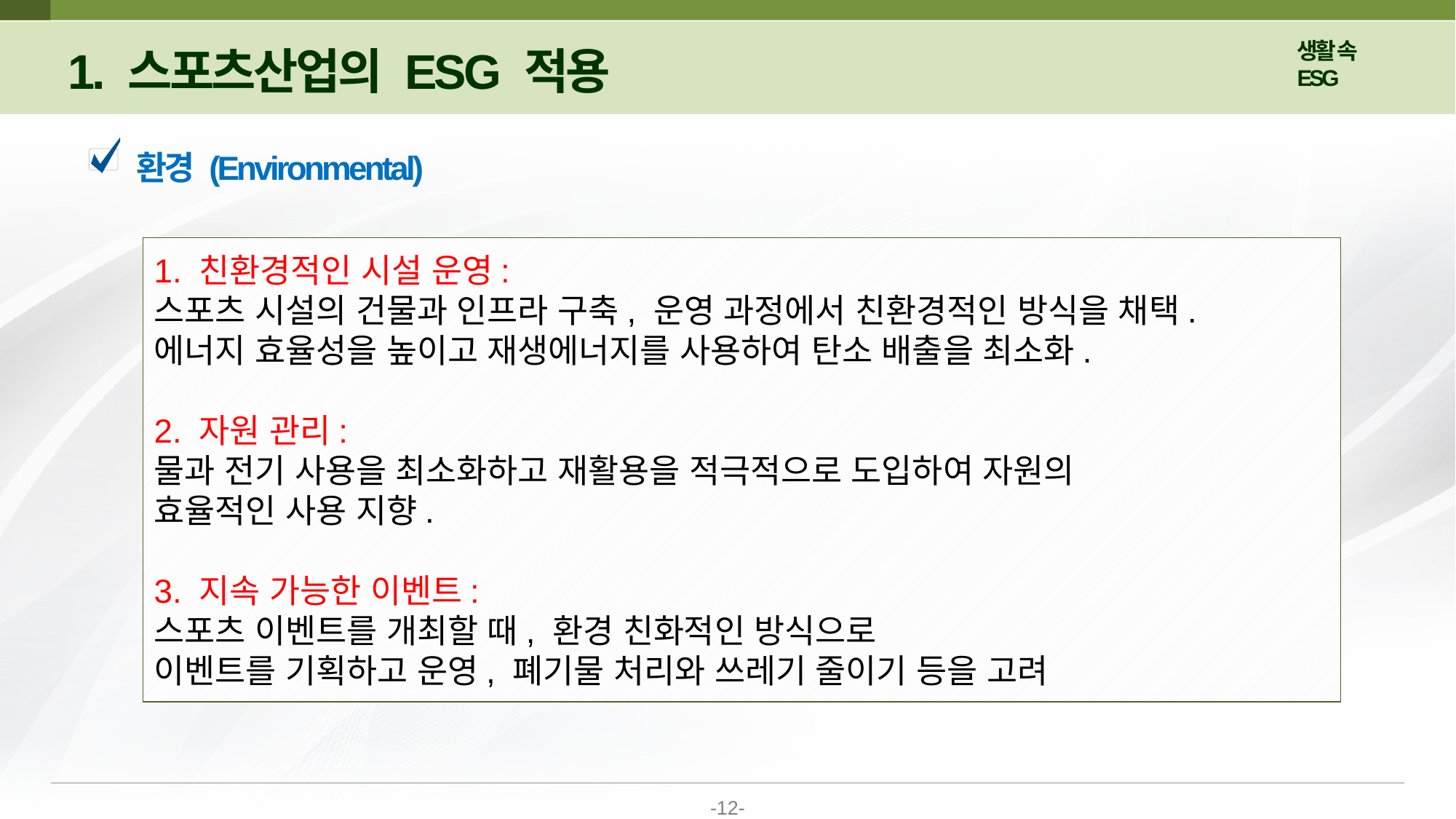

1. 스포츠산업의 ESG 적용
환경 (Environmental)

1. 친환경적인 시설 운영:
스포츠 시설의 건물과 인프라 구축, 운영 과정에서 친환경적인 방식을 채택.
에너지 효율성을 높이고 재생에너지를 사용하여 탄소 배출을 최소화.

2. 자원 관리:
물과 전기 사용을 최소화하고 재활용을 적극적으로 도입하여 자원의
효율적인 사용 지향.

3. 지속 가능한 이벤트:
스포츠 이벤트를 개최할 때, 환경 친화적인 방식으로
이벤트를 기획하고 운영, 폐기물 처리와 쓰레기 줄이기 등을 고려